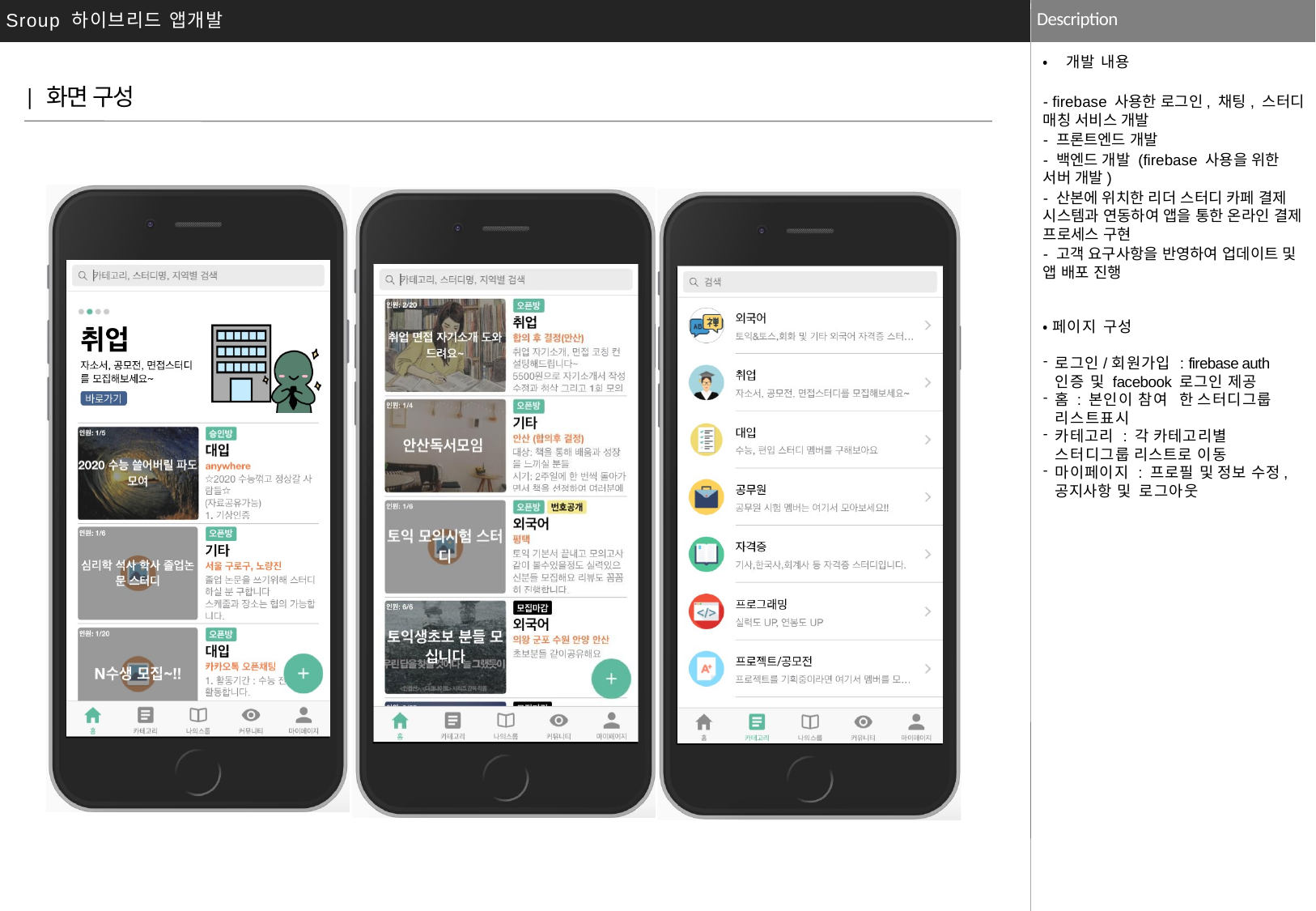

Description
Sroup 하이브리드 앱개발
• 개발 내용

- firebase 사용한 로그인, 채팅, 스터디 매칭 서비스 개발
- 프론트엔드 개발
- 백엔드 개발 (firebase 사용을 위한 서버 개발)
- 산본에 위치한 리더 스터디 카페 결제 시스템과 연동하여 앱을 통한 온라인 결제 프로세스 구현
- 고객 요구사항을 반영하여 업데이트 및 앱 배포 진행
• 페이지 구성
로그인/회원가입 : firebase auth 인증 및 facebook 로그인 제공
홈 : 본인이 참여  한 스터디그룹 리스트표시
카테고리 : 각 카테고리별 스터디그룹 리스트로 이동
마이페이지 : 프로필 및 정보 수정, 공지사항 및 로그아웃
| 화면 구성